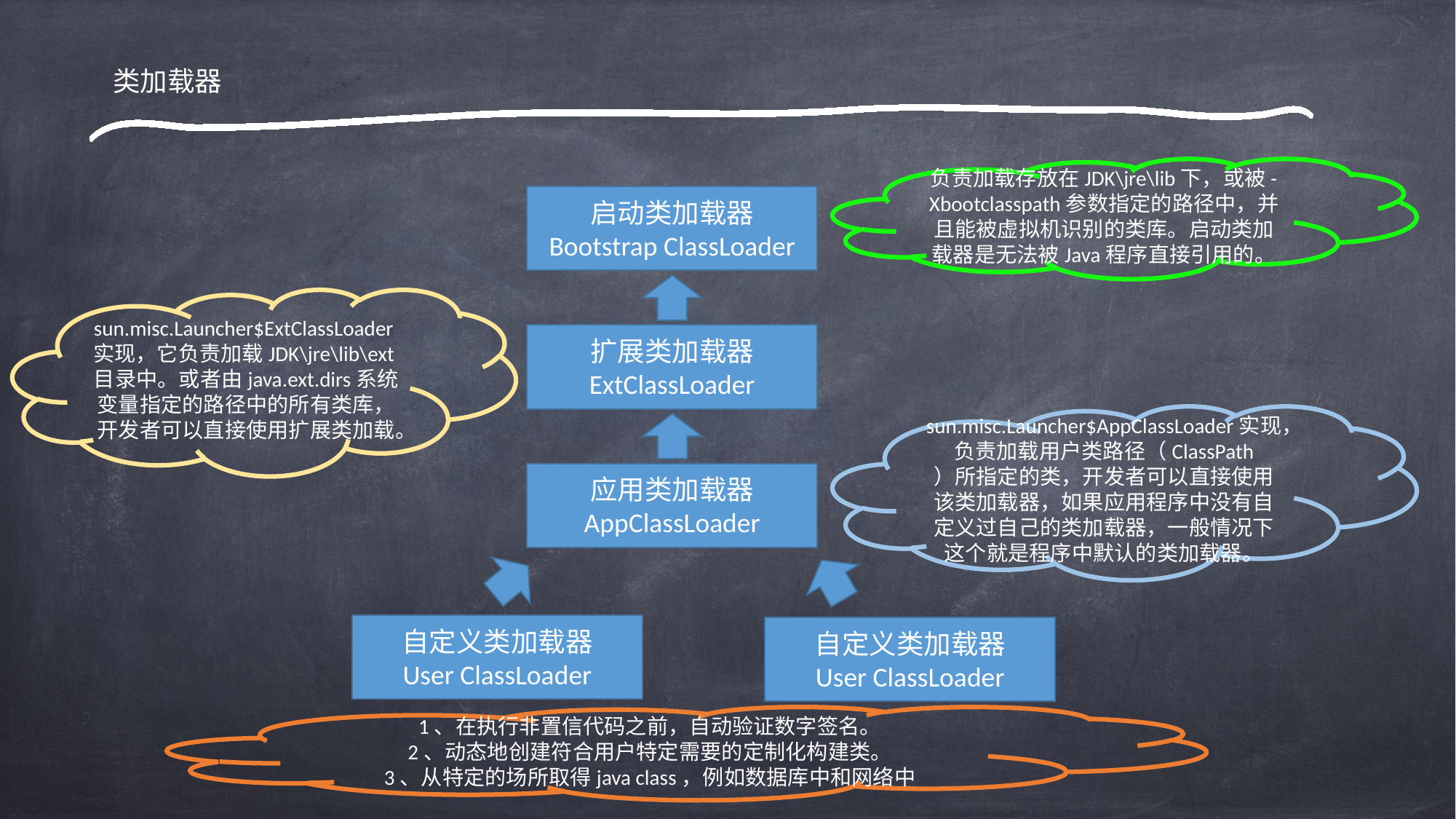

类加载器

负责加载存放在JDK\jre\lib下，或被-Xbootclasspath参数指定的路径中，并且能被虚拟机识别的类库。启动类加载器是无法被Java程序直接引用的。
启动类加载器
Bootstrap ClassLoader

扩展类加载器
ExtClassLoader

应用类加载器
AppClassLoader

自定义类加载器
User ClassLoader
自定义类加载器
User ClassLoader
sun.misc.Launcher$ExtClassLoader实现，它负责加载JDK\jre\lib\ext目录中。或者由java.ext.dirs系统变量指定的路径中的所有类库，开发者可以直接使用扩展类加载。
sun.misc.Launcher$AppClassLoader实现，负责加载用户类路径（ClassPath
）所指定的类，开发者可以直接使用该类加载器，如果应用程序中没有自定义过自己的类加载器，一般情况下这个就是程序中默认的类加载器。
1、在执行非置信代码之前，自动验证数字签名。
2、动态地创建符合用户特定需要的定制化构建类。
3、从特定的场所取得java class，例如数据库中和网络中